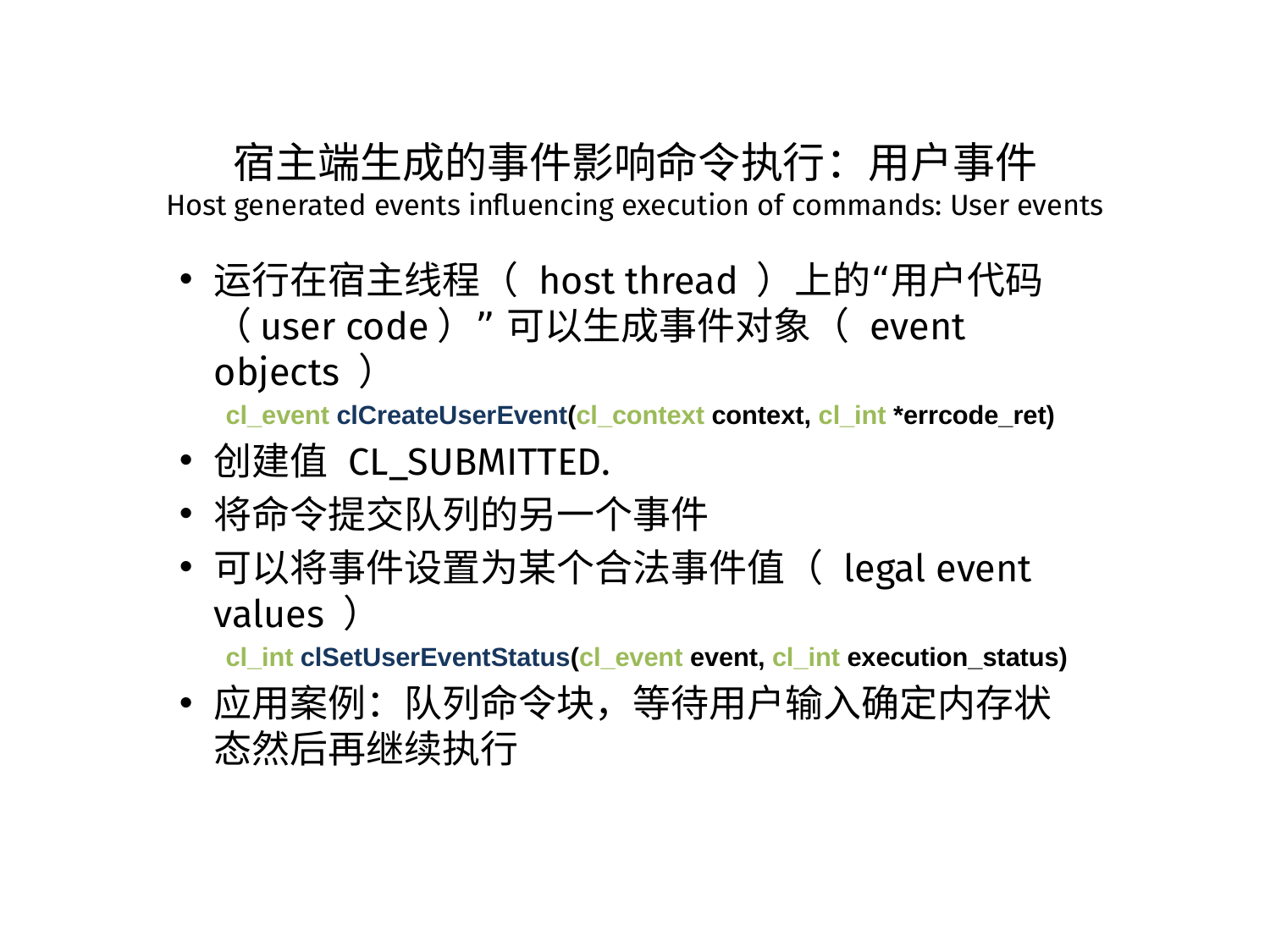

宿主端生成的事件影响命令执行：用户事件
Host generated events influencing execution of commands: User events
运行在宿主线程（ host thread ）上的“用户代码（user code）” 可以生成事件对象（ event objects ）
cl_event clCreateUserEvent(cl_context context, cl_int *errcode_ret)
创建值 CL_SUBMITTED.
将命令提交队列的另一个事件
可以将事件设置为某个合法事件值（ legal event values ）
cl_int clSetUserEventStatus(cl_event event, cl_int execution_status)
应用案例：队列命令块，等待用户输入确定内存状态然后再继续执行